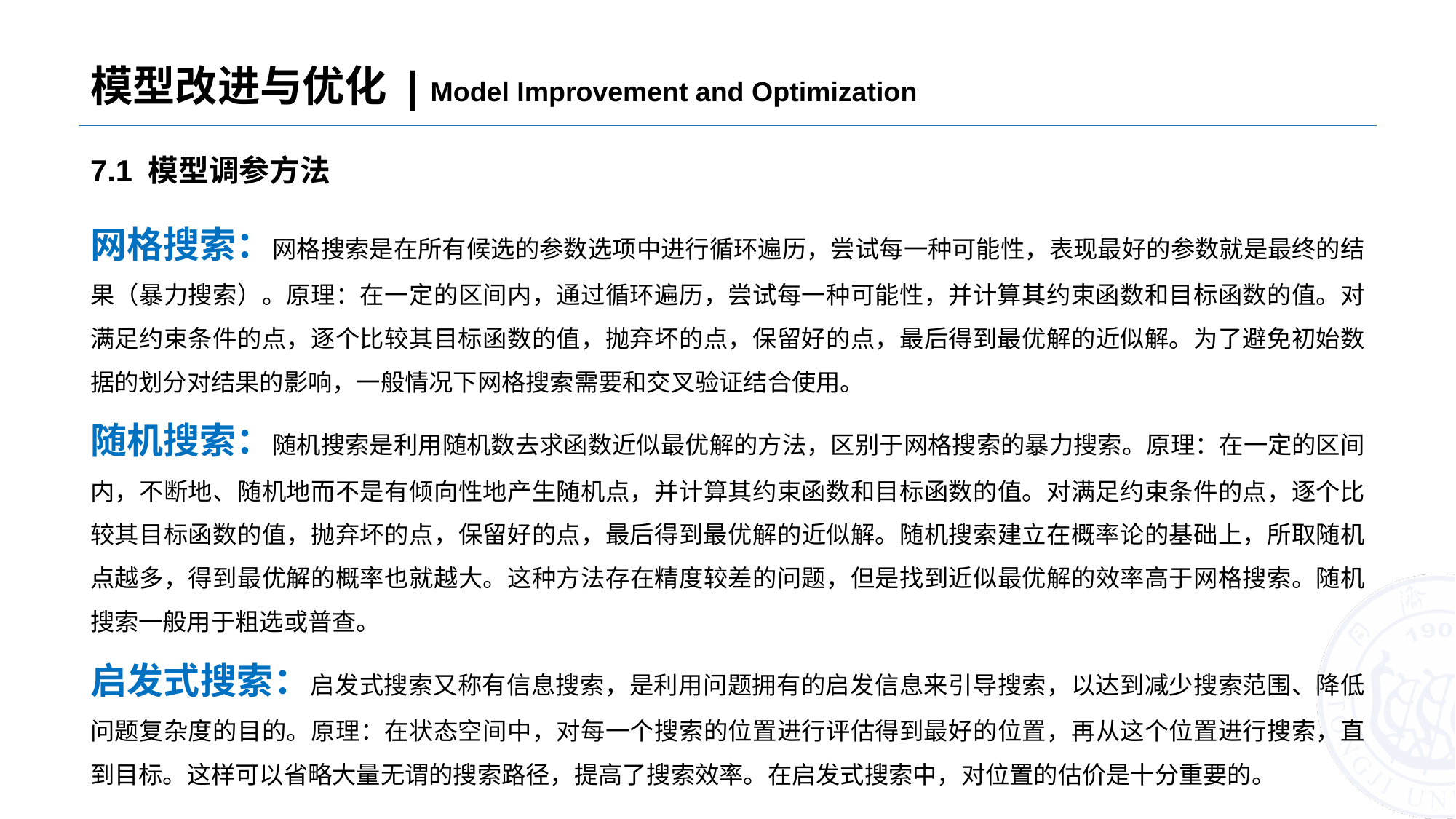

模型改进与优化 | Model Improvement and Optimization
7.1 模型调参方法
网格搜索：网格搜索是在所有候选的参数选项中进行循环遍历，尝试每一种可能性，表现最好的参数就是最终的结果（暴力搜索）。原理：在一定的区间内，通过循环遍历，尝试每一种可能性，并计算其约束函数和目标函数的值。对满足约束条件的点，逐个比较其目标函数的值，抛弃坏的点，保留好的点，最后得到最优解的近似解。为了避免初始数据的划分对结果的影响，一般情况下网格搜索需要和交叉验证结合使用。
随机搜索：随机搜索是利用随机数去求函数近似最优解的方法，区别于网格搜索的暴力搜索。原理：在一定的区间内，不断地、随机地而不是有倾向性地产生随机点，并计算其约束函数和目标函数的值。对满足约束条件的点，逐个比较其目标函数的值，抛弃坏的点，保留好的点，最后得到最优解的近似解。随机搜索建立在概率论的基础上，所取随机点越多，得到最优解的概率也就越大。这种方法存在精度较差的问题，但是找到近似最优解的效率高于网格搜索。随机搜索一般用于粗选或普查。
启发式搜索：启发式搜索又称有信息搜索，是利用问题拥有的启发信息来引导搜索，以达到减少搜索范围、降低问题复杂度的目的。原理：在状态空间中，对每一个搜索的位置进行评估得到最好的位置，再从这个位置进行搜索，直到目标。这样可以省略大量无谓的搜索路径，提高了搜索效率。在启发式搜索中，对位置的估价是十分重要的。